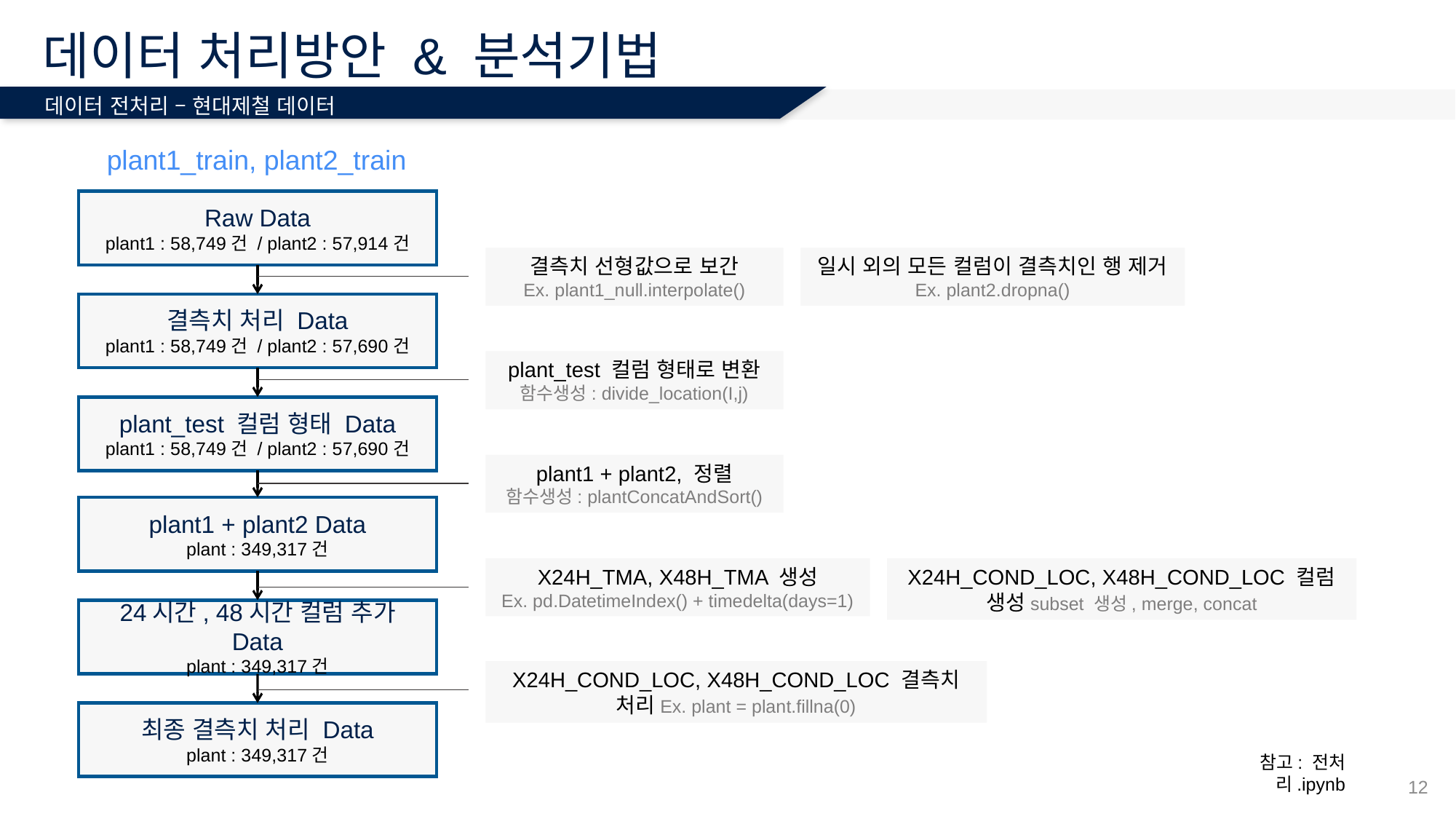

# 데이터 처리방안 & 분석기법
데이터 전처리 – 현대제철 데이터
plant1_train, plant2_train
Raw Data
plant1 : 58,749건 / plant2 : 57,914건
결측치 선형값으로 보간
Ex. plant1_null.interpolate()
일시 외의 모든 컬럼이 결측치인 행 제거
Ex. plant2.dropna()
결측치 처리 Data
plant1 : 58,749건 / plant2 : 57,690건
plant_test 컬럼 형태로 변환
함수생성: divide_location(I,j)
plant_test 컬럼 형태 Data
plant1 : 58,749건 / plant2 : 57,690건
plant1 + plant2, 정렬
함수생성: plantConcatAndSort()
plant1 + plant2 Data
plant : 349,317건
X24H_TMA, X48H_TMA 생성
Ex. pd.DatetimeIndex() + timedelta(days=1)
X24H_COND_LOC, X48H_COND_LOC 컬럼 생성subset 생성, merge, concat
24시간, 48시간 컬럼 추가 Data
plant : 349,317건
X24H_COND_LOC, X48H_COND_LOC 결측치 처리Ex. plant = plant.fillna(0)
최종 결측치 처리 Data
plant : 349,317건
참고: 전처리.ipynb
12